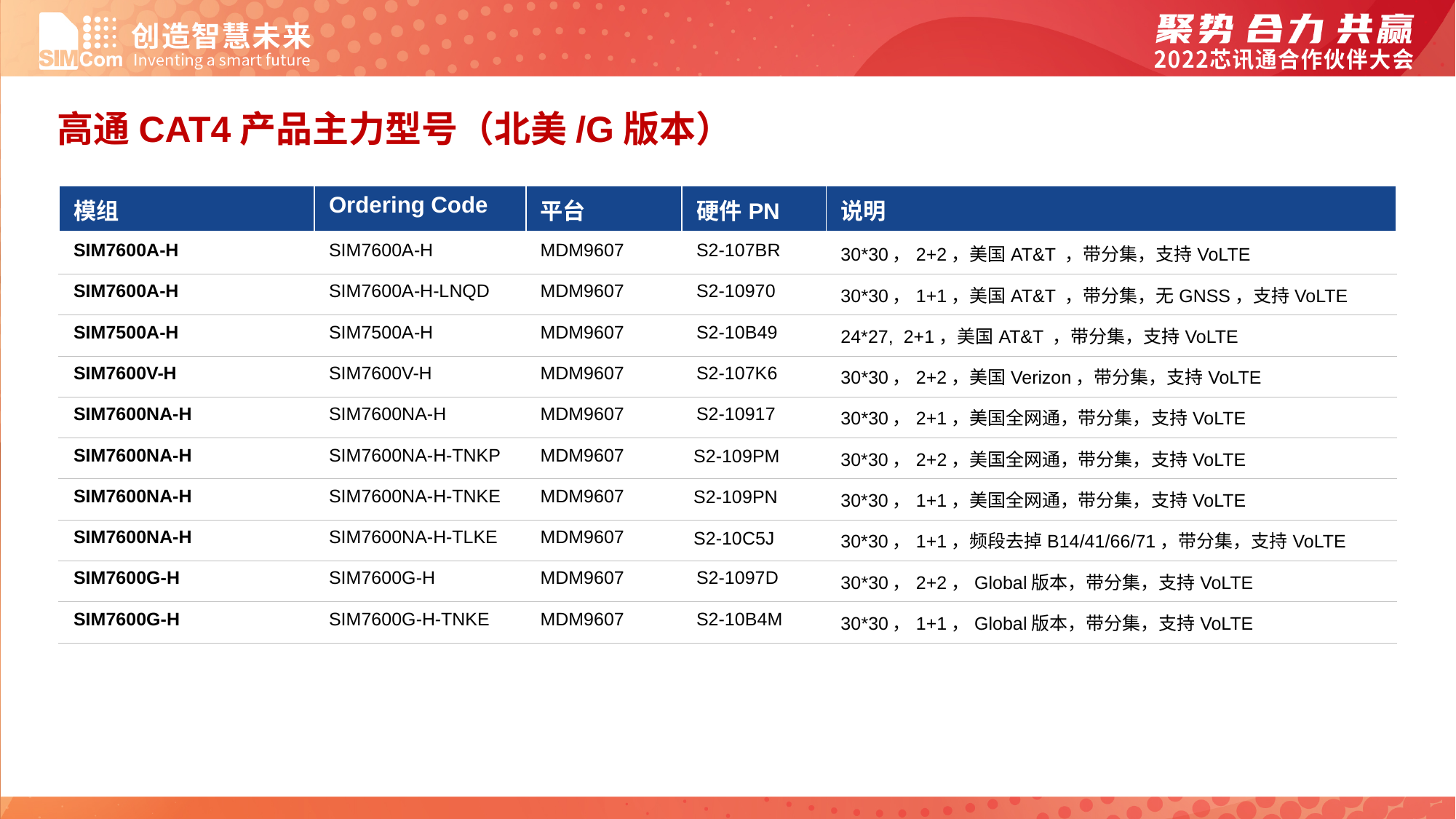

高通CAT4产品主力型号（北美/G版本）
| 模组 | Ordering Code | 平台 | 硬件PN | 说明 |
| --- | --- | --- | --- | --- |
| SIM7600A-H | SIM7600A-H | MDM9607 | S2-107BR | 30\*30，2+2，美国AT&T ，带分集，支持VoLTE |
| SIM7600A-H | SIM7600A-H-LNQD | MDM9607 | S2-10970 | 30\*30，1+1，美国AT&T ，带分集，无GNSS，支持VoLTE |
| SIM7500A-H | SIM7500A-H | MDM9607 | S2-10B49 | 24\*27, 2+1，美国AT&T ，带分集，支持VoLTE |
| SIM7600V-H | SIM7600V-H | MDM9607 | S2-107K6 | 30\*30，2+2，美国Verizon，带分集，支持VoLTE |
| SIM7600NA-H | SIM7600NA-H | MDM9607 | S2-10917 | 30\*30，2+1，美国全网通，带分集，支持VoLTE |
| SIM7600NA-H | SIM7600NA-H-TNKP | MDM9607 | S2-109PM | 30\*30，2+2，美国全网通，带分集，支持VoLTE |
| SIM7600NA-H | SIM7600NA-H-TNKE | MDM9607 | S2-109PN | 30\*30，1+1，美国全网通，带分集，支持VoLTE |
| SIM7600NA-H | SIM7600NA-H-TLKE | MDM9607 | S2-10C5J | 30\*30，1+1，频段去掉B14/41/66/71，带分集，支持VoLTE |
| SIM7600G-H | SIM7600G-H | MDM9607 | S2-1097D | 30\*30，2+2，Global版本，带分集，支持VoLTE |
| SIM7600G-H | SIM7600G-H-TNKE | MDM9607 | S2-10B4M | 30\*30，1+1，Global版本，带分集，支持VoLTE |